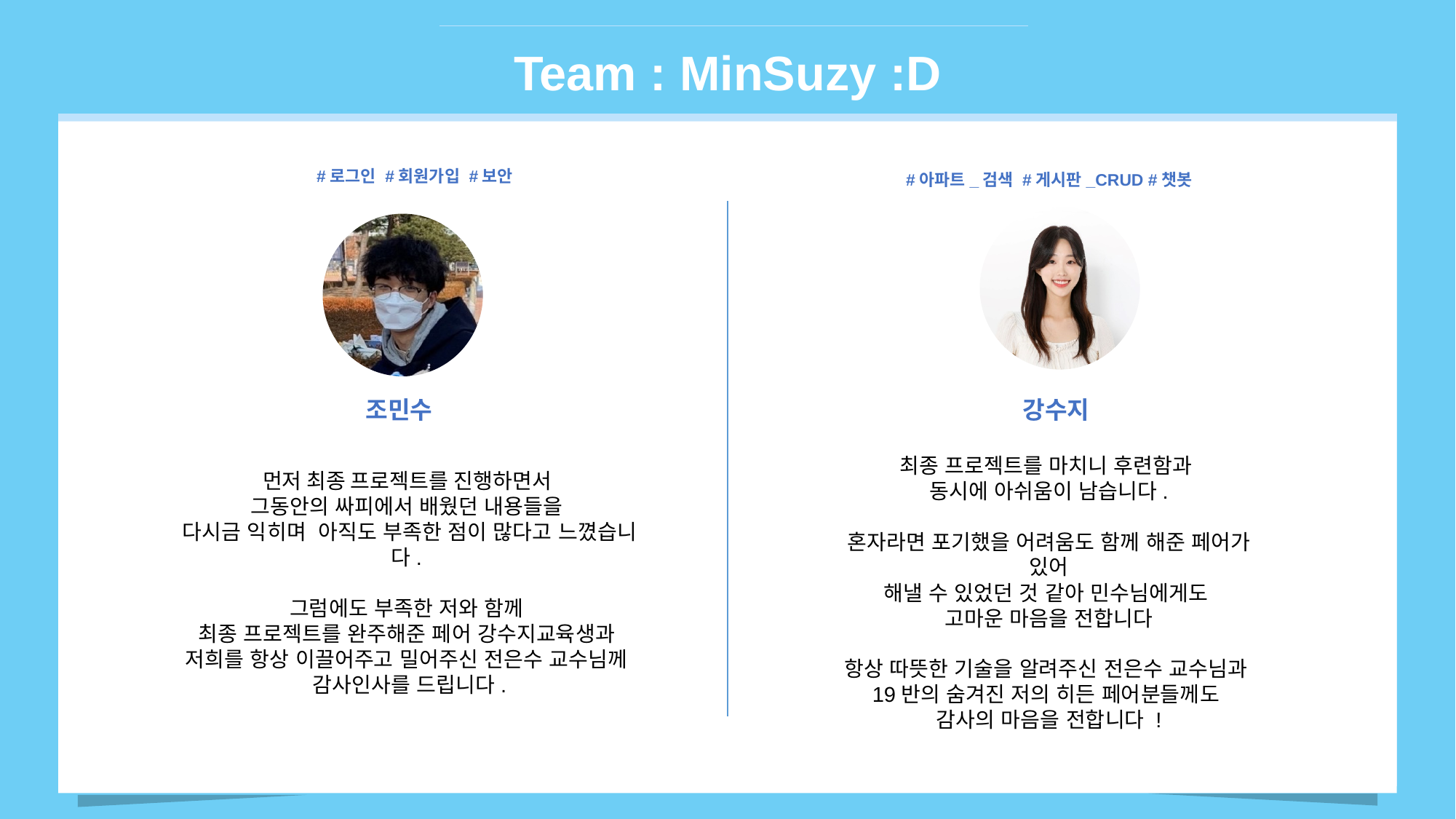

Team : MinSuzy :D

#로그인 #회원가입 #보안
#아파트_검색 #게시판_CRUD #챗봇

조민수
강수지
최종 프로젝트를 마치니 후련함과
동시에 아쉬움이 남습니다.

혼자라면 포기했을 어려움도 함께 해준 페어가 있어
해낼 수 있었던 것 같아 민수님에게도
고마운 마음을 전합니다

항상 따뜻한 기술을 알려주신 전은수 교수님과
19반의 숨겨진 저의 히든 페어분들께도
감사의 마음을 전합니다 !
먼저 최종 프로젝트를 진행하면서
그동안의 싸피에서 배웠던 내용들을
다시금 익히며  아직도 부족한 점이 많다고 느꼈습니다.

그럼에도 부족한 저와 함께
최종 프로젝트를 완주해준 페어 강수지교육생과
저희를 항상 이끌어주고 밀어주신 전은수 교수님께
감사인사를 드립니다.